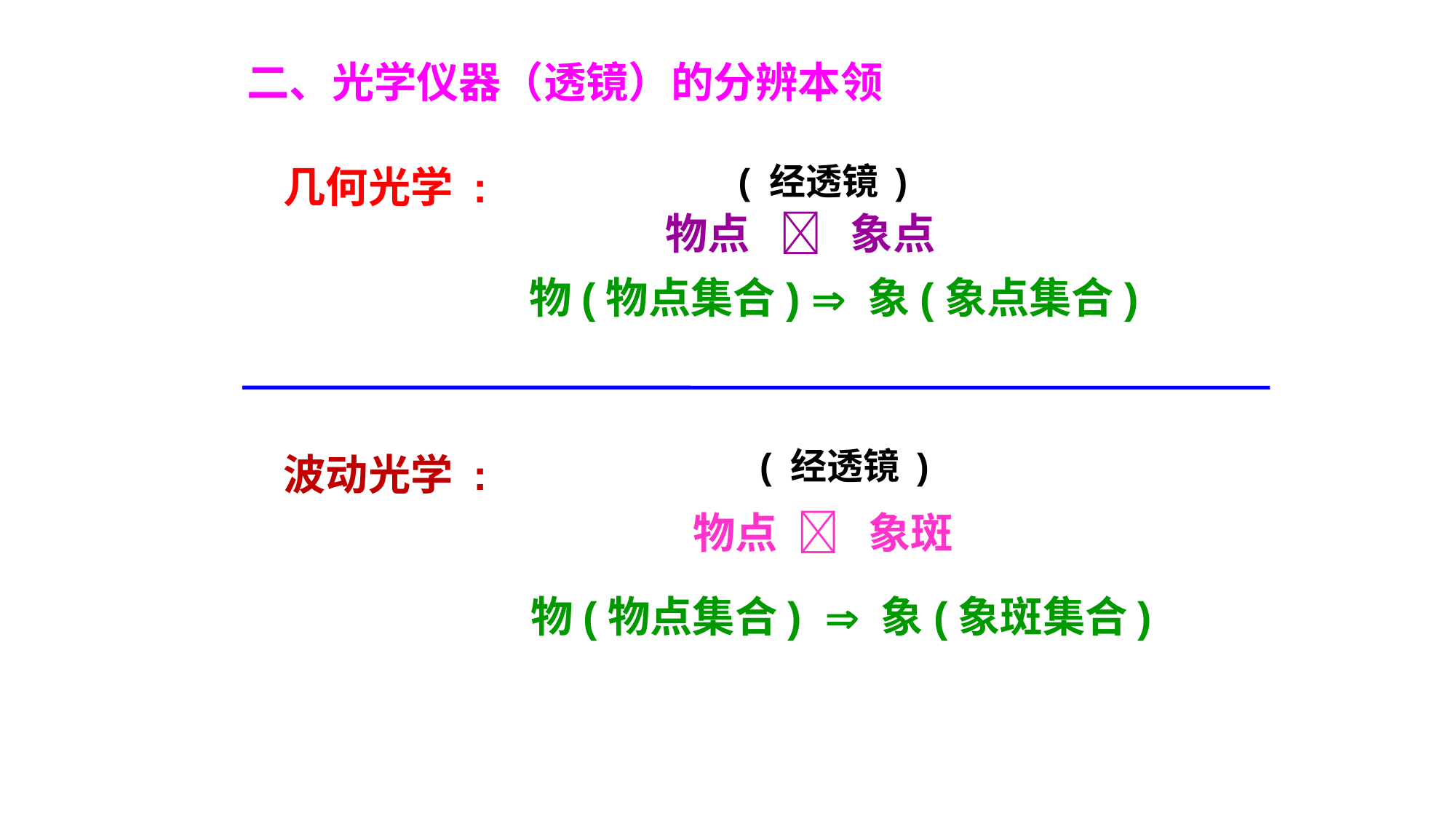

二、光学仪器（透镜）的分辨本领
( 经透镜 )
物点   ⇒   象点
物(物点集合) ⇒ 象(象点集合)
几何光学 :

( 经透镜 )
 物点  ⇒   象斑
 物(物点集合)  ⇒ 象(象斑集合)
波动光学 :